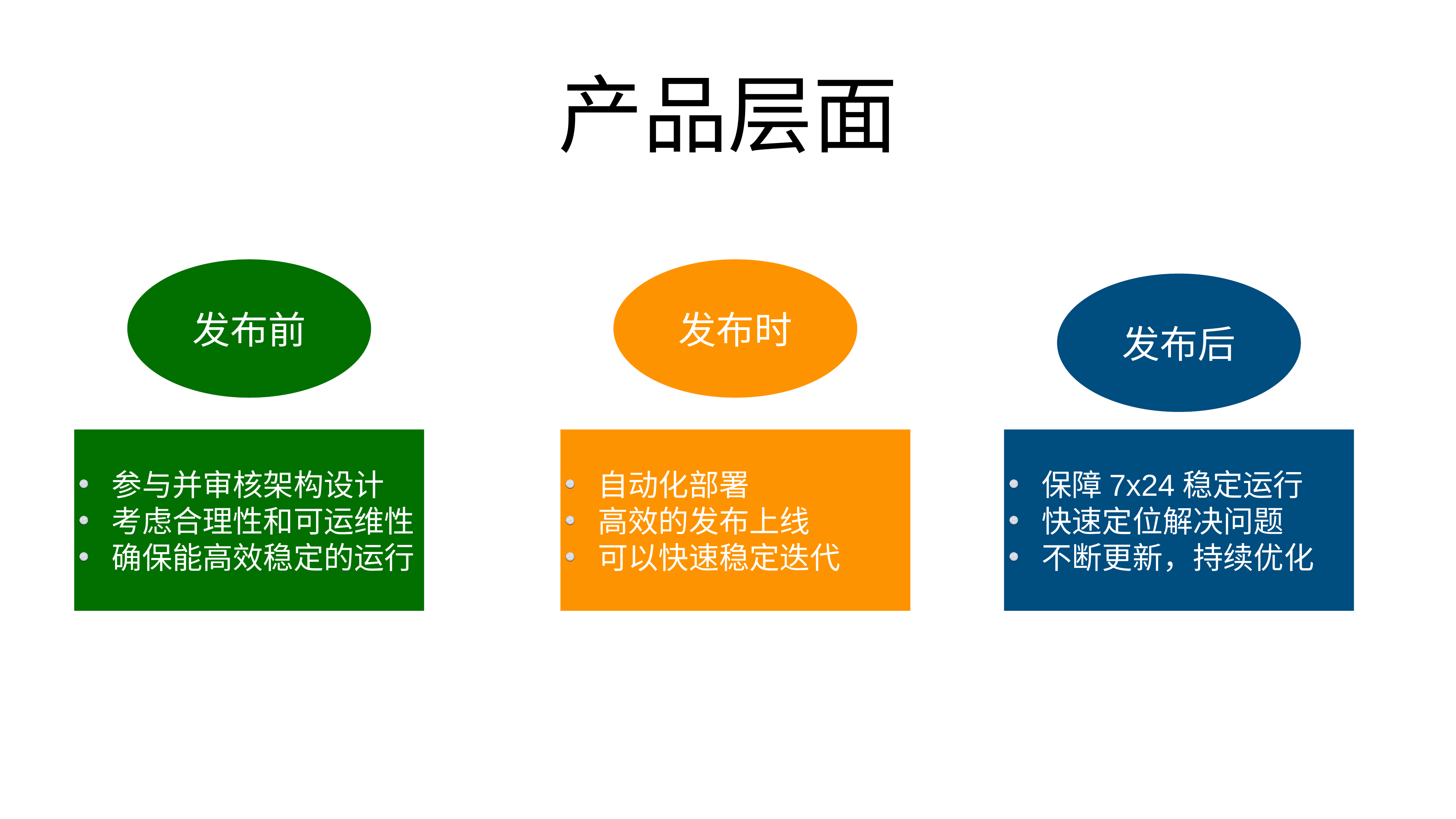

# 产品层面
发布前
发布时
发布后
参与并审核架构设计
考虑合理性和可运维性
确保能高效稳定的运行
自动化部署
高效的发布上线
可以快速稳定迭代
保障7x24稳定运行
快速定位解决问题
不断更新，持续优化